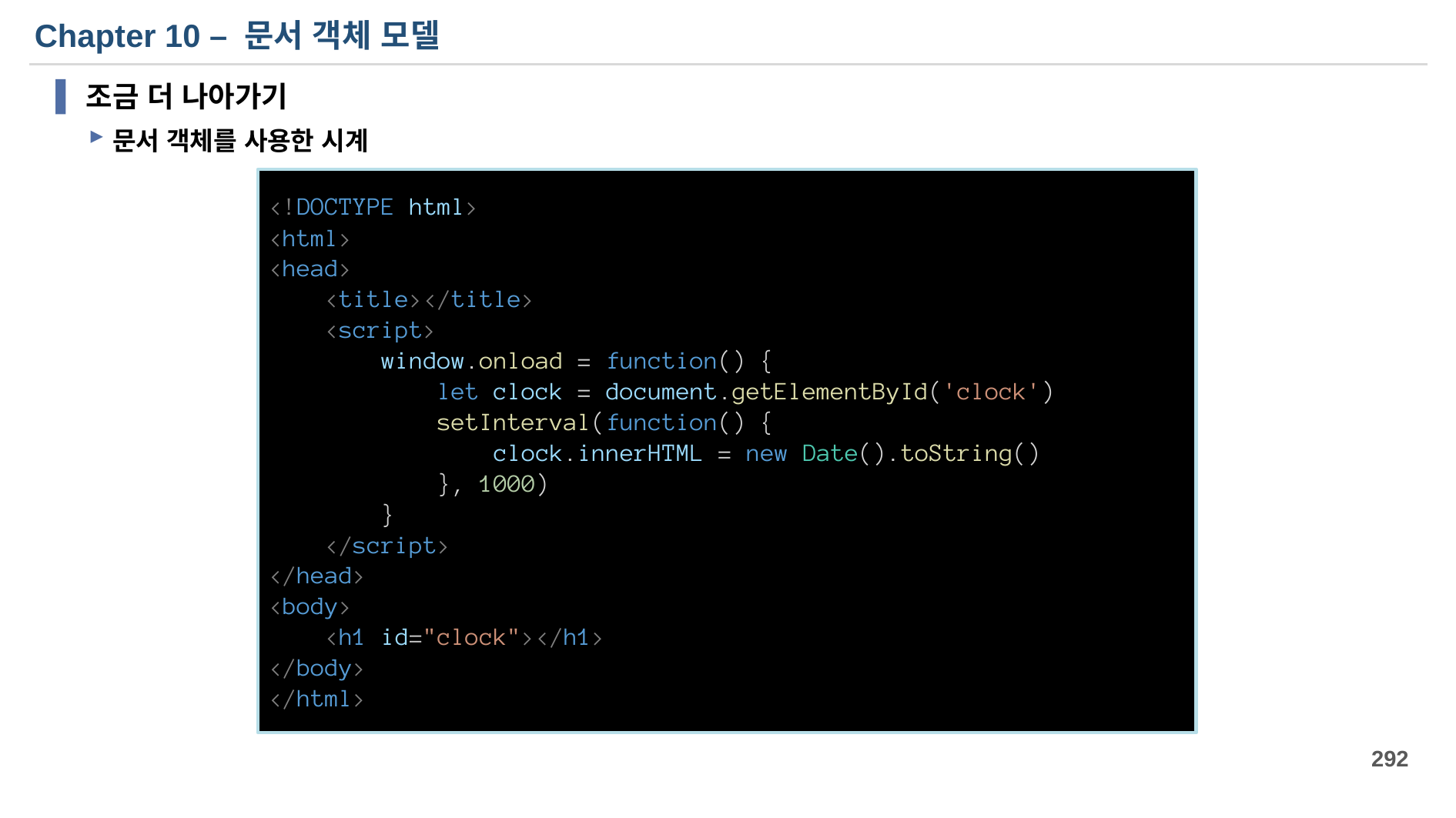

# Chapter 10 – 문서 객체 모델
조금 더 나아가기
문서 객체를 사용한 시계

<!DOCTYPE html>
<html>
<head>
    <title></title>
    <script>
        window.onload = function() {
            let clock = document.getElementById('clock')
            setInterval(function() {
                clock.innerHTML = new Date().toString()
            }, 1000)
        }
    </script>
</head>
<body>
    <h1 id="clock"></h1>
</body>
</html>
292